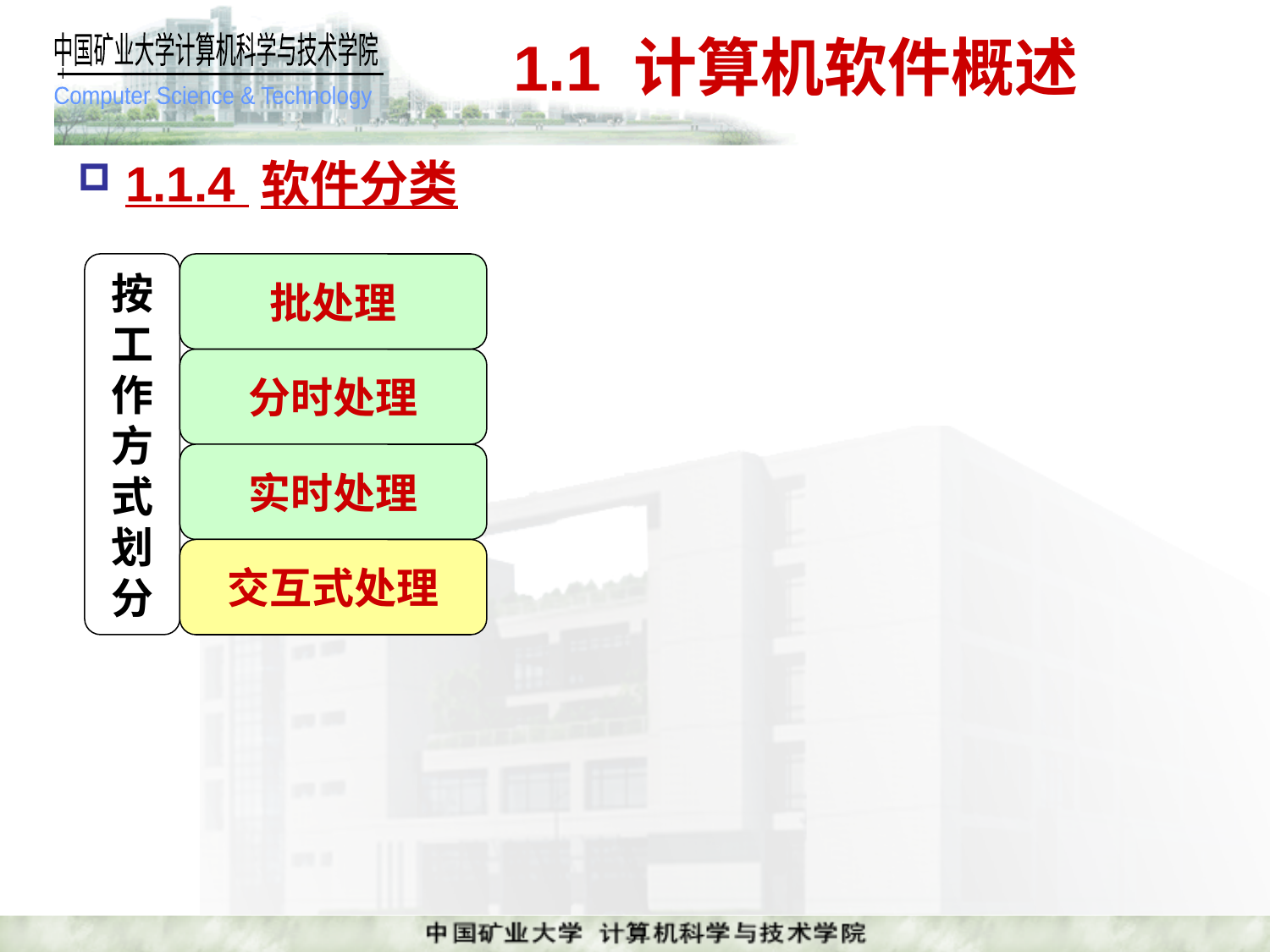

# 1.1 计算机软件概述
1.1.4 软件分类
按
工
作
方
式
划
分
批处理
分时处理
实时处理
交互式处理
45